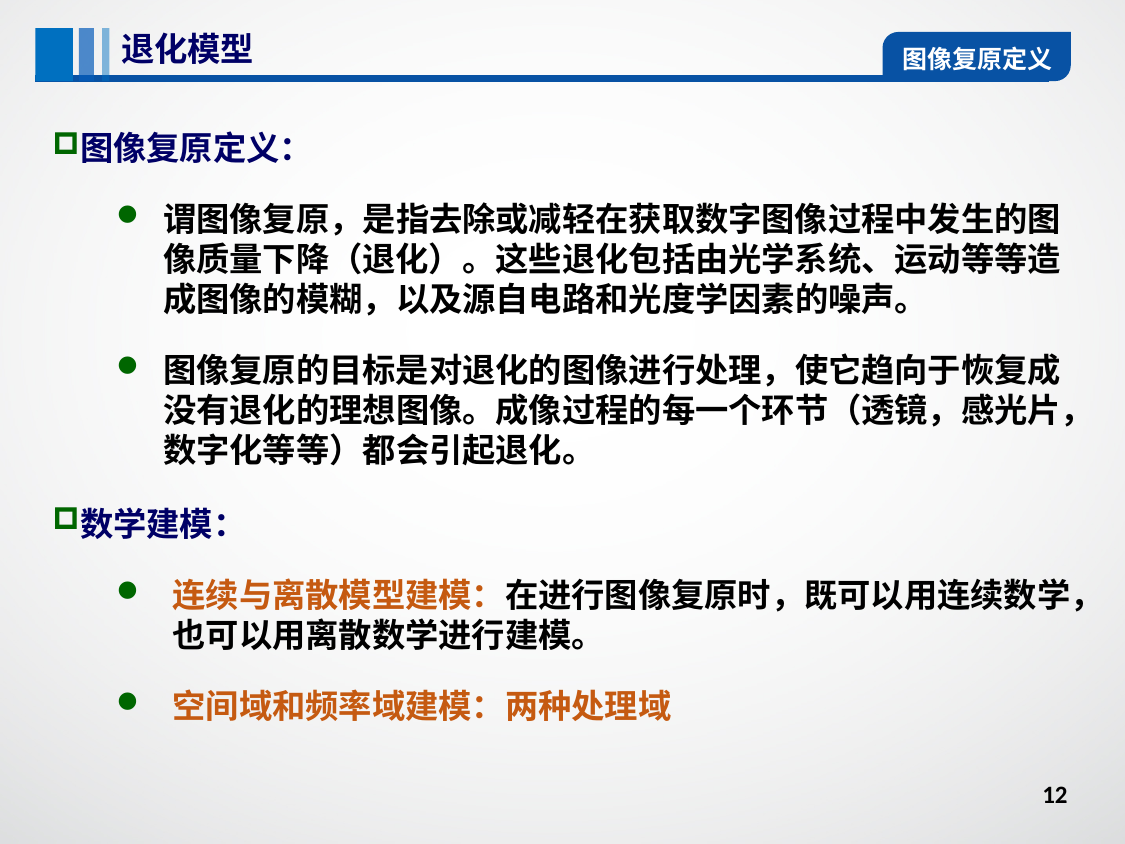

退化模型
图像复原定义
图像复原定义：
谓图像复原，是指去除或减轻在获取数字图像过程中发生的图像质量下降（退化）。这些退化包括由光学系统、运动等等造成图像的模糊，以及源自电路和光度学因素的噪声。
图像复原的目标是对退化的图像进行处理，使它趋向于恢复成没有退化的理想图像。成像过程的每一个环节（透镜，感光片，数字化等等）都会引起退化。
数学建模：
连续与离散模型建模：在进行图像复原时，既可以用连续数学，也可以用离散数学进行建模。
空间域和频率域建模：两种处理域

12

13